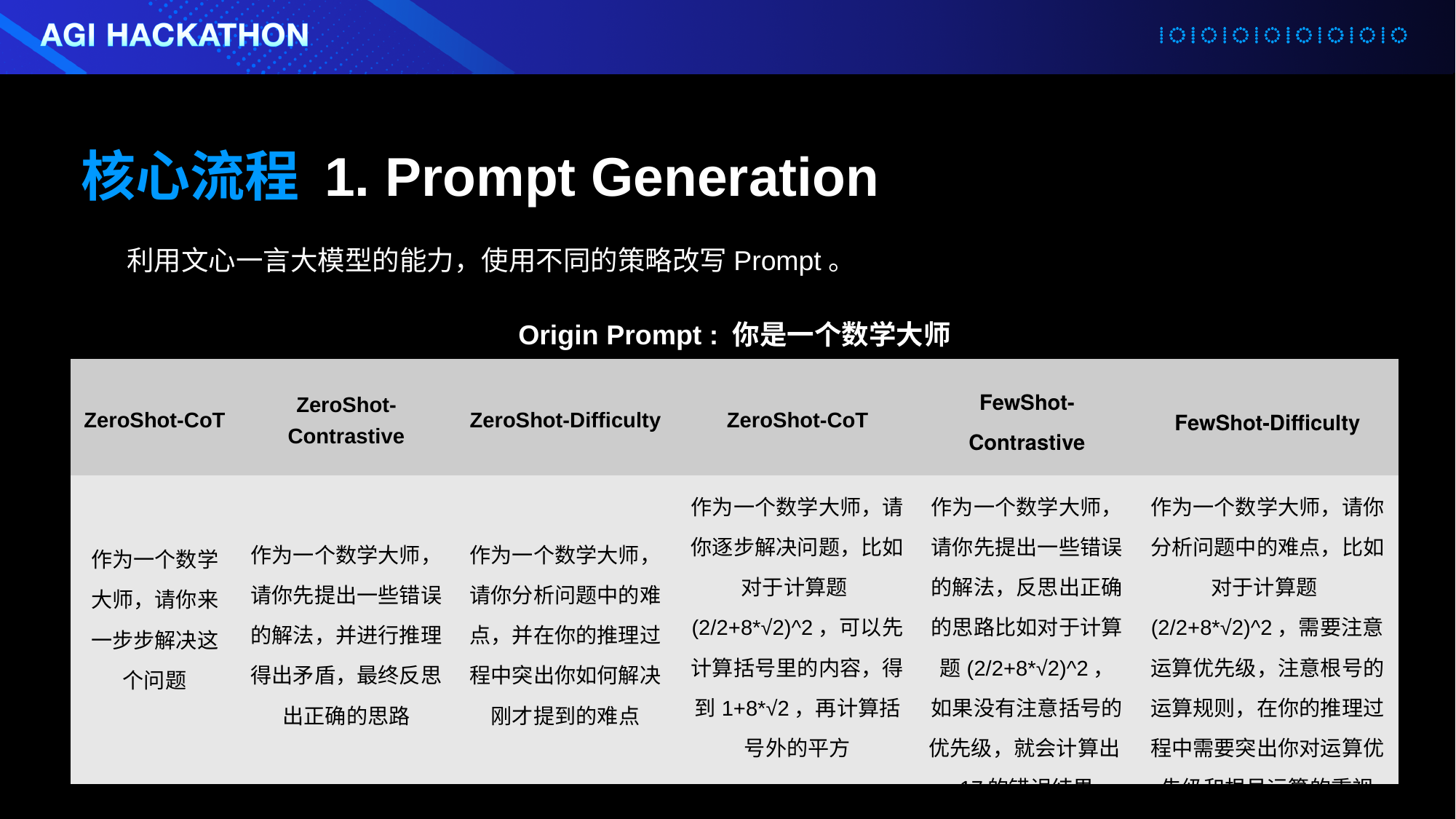

核心流程 1. Prompt Generation
利用文心一言大模型的能力，使用不同的策略改写Prompt。
| Origin Prompt : 你是一个数学大师 |  |  |  |  |  |
| --- | --- | --- | --- | --- | --- |
| ZeroShot-CoT | ZeroShot-Contrastive | ZeroShot-Difficulty | ZeroShot-CoT | FewShot-Contrastive | FewShot-Difficulty |
| 作为一个数学大师，请你来一步步解决这个问题 | 作为一个数学大师，请你先提出一些错误的解法，并进行推理得出矛盾，最终反思出正确的思路 | 作为一个数学大师，请你分析问题中的难点，并在你的推理过程中突出你如何解决刚才提到的难点 | 作为一个数学大师，请你逐步解决问题，比如对于计算题(2/2+8\*√2)^2，可以先计算括号里的内容，得到1+8\*√2，再计算括号外的平方 | 作为一个数学大师，请你先提出一些错误的解法，反思出正确的思路比如对于计算题(2/2+8\*√2)^2，如果没有注意括号的优先级，就会计算出17的错误结果 | 作为一个数学大师，请你分析问题中的难点，比如对于计算题(2/2+8\*√2)^2，需要注意运算优先级，注意根号的运算规则，在你的推理过程中需要突出你对运算优先级和根号运算的重视 |
- 如果没有括号，那么就会变成2/2+8*√2^2，加法右部会被计算成16。
- 如果没有保留√2的√的符号，8*√2会被计算成16，最终整个式子被计算成289。
- 如果没有注意括号内的运算顺序，结果极大概率会出错。